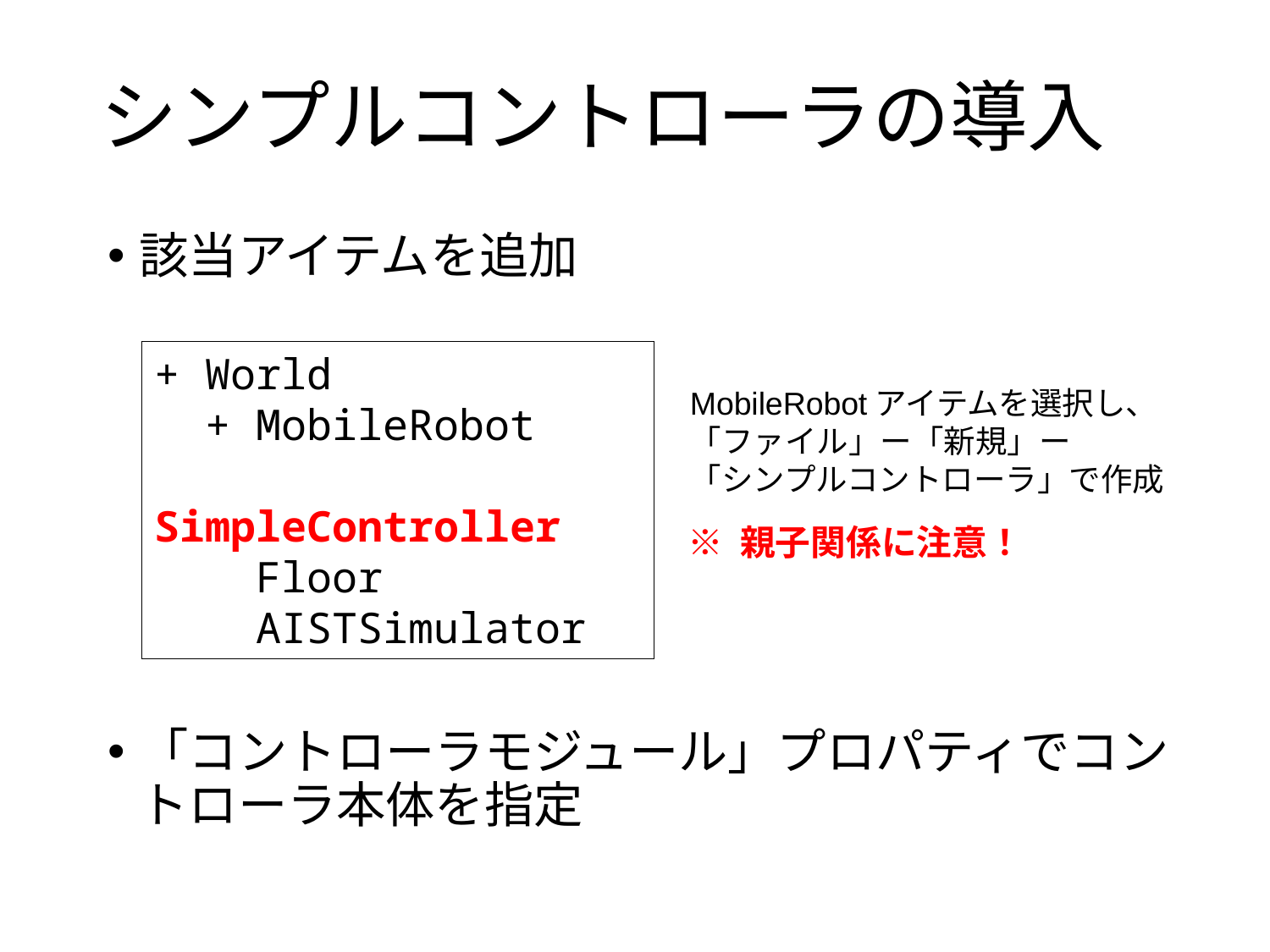

# シンプルコントローラの導入
該当アイテムを追加

「コントローラモジュール」プロパティでコントローラ本体を指定

+ World
  + MobileRobot
      SimpleController
    Floor
    AISTSimulator
MobileRobotアイテムを選択し、「ファイル」ー「新規」ー
「シンプルコントローラ」で作成
※ 親子関係に注意！